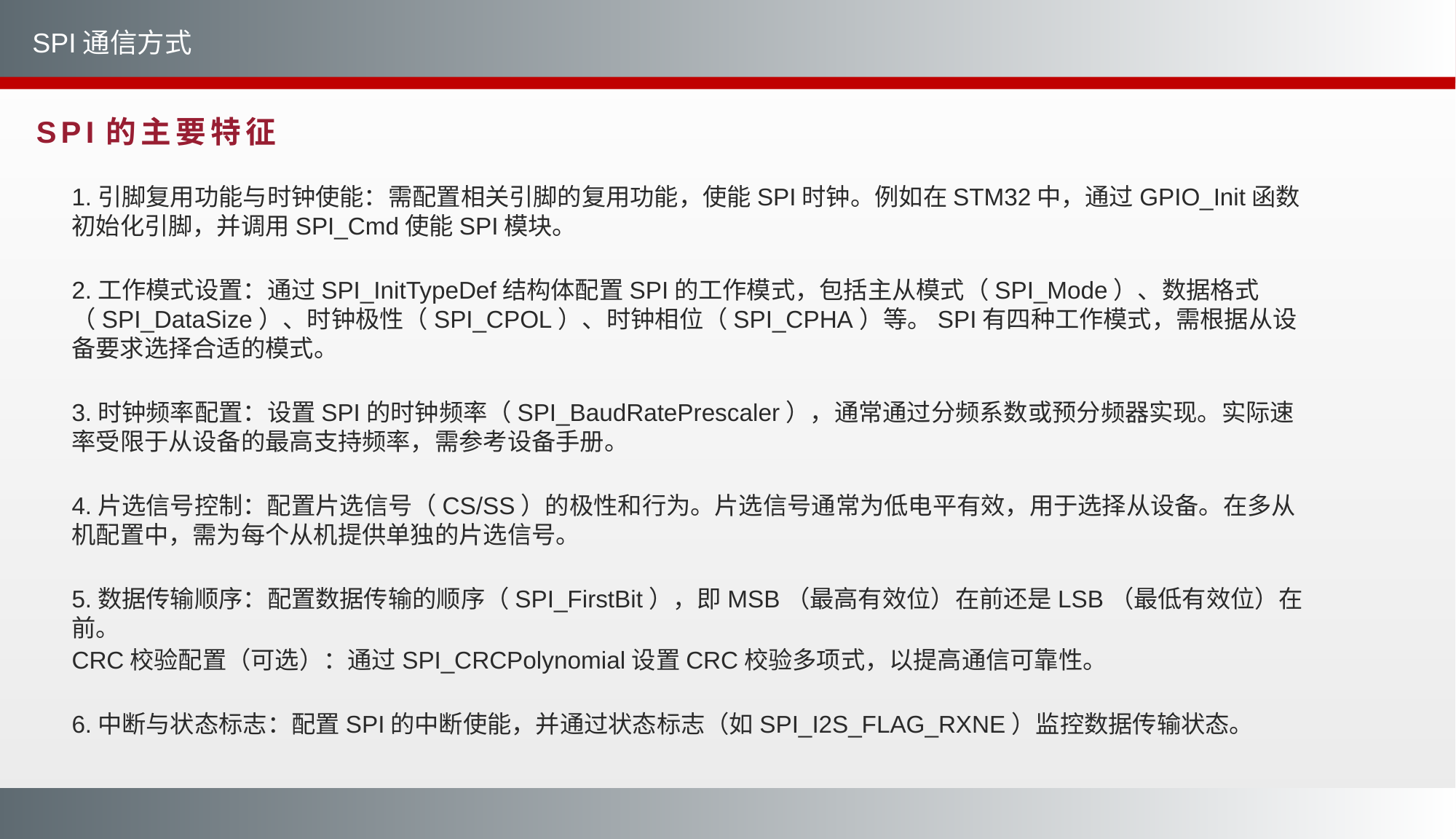

SPI通信方式
SPI的主要特征
1.引脚复用功能与时钟使能：需配置相关引脚的复用功能，使能SPI时钟。例如在STM32中，通过GPIO_Init函数初始化引脚，并调用SPI_Cmd使能SPI模块。

2.工作模式设置：通过SPI_InitTypeDef结构体配置SPI的工作模式，包括主从模式（SPI_Mode）、数据格式（SPI_DataSize）、时钟极性（SPI_CPOL）、时钟相位（SPI_CPHA）等。SPI有四种工作模式，需根据从设备要求选择合适的模式。

3.时钟频率配置：设置SPI的时钟频率（SPI_BaudRatePrescaler），通常通过分频系数或预分频器实现。实际速率受限于从设备的最高支持频率，需参考设备手册。

4.片选信号控制：配置片选信号（CS/SS）的极性和行为。片选信号通常为低电平有效，用于选择从设备。在多从机配置中，需为每个从机提供单独的片选信号。

5.数据传输顺序：配置数据传输的顺序（SPI_FirstBit），即MSB（最高有效位）在前还是LSB（最低有效位）在前。
CRC校验配置（可选）：通过SPI_CRCPolynomial设置CRC校验多项式，以提高通信可靠性。

6.中断与状态标志：配置SPI的中断使能，并通过状态标志（如SPI_I2S_FLAG_RXNE）监控数据传输状态。